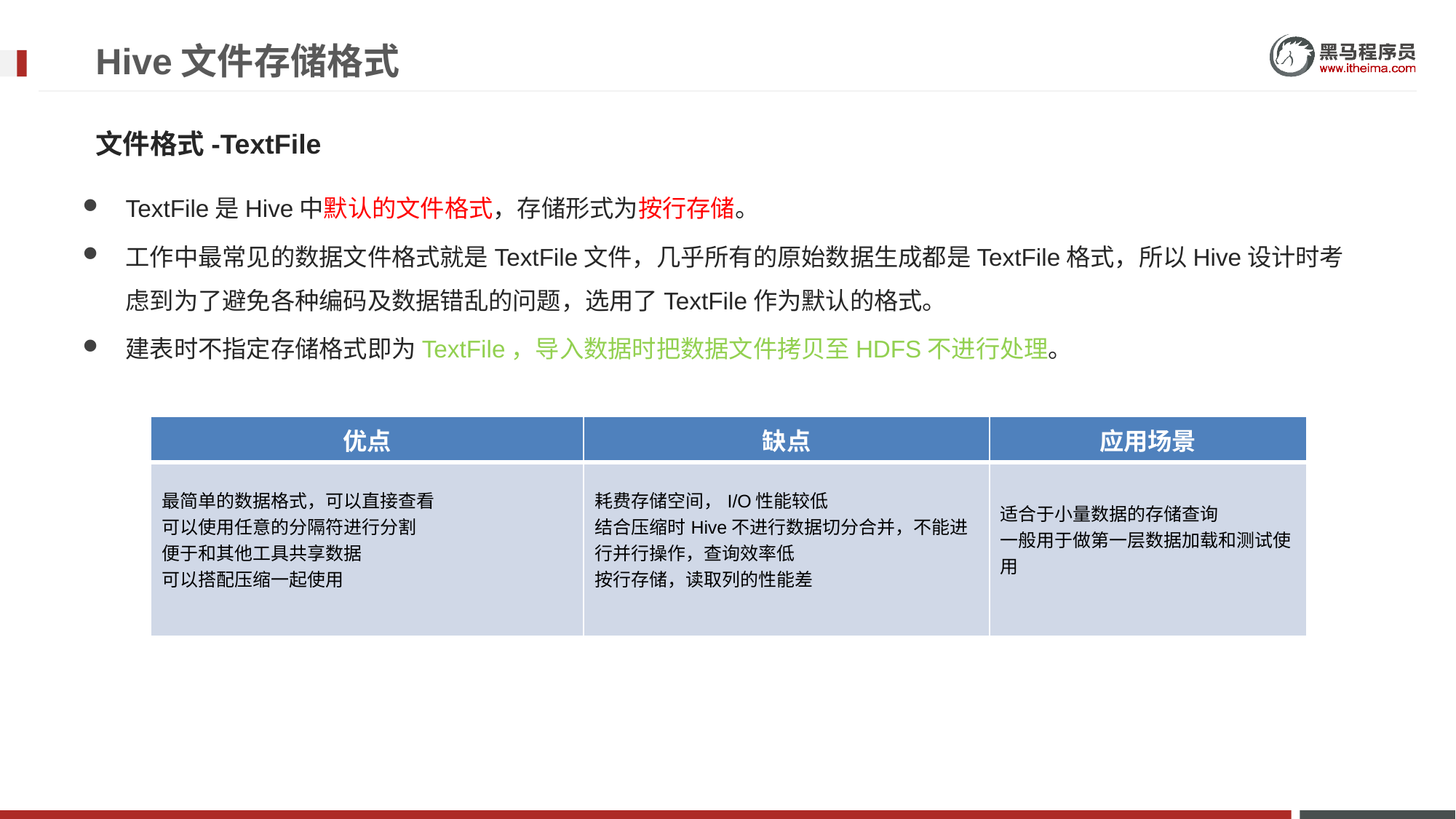

# Hive文件存储格式
文件格式-TextFile
TextFile是Hive中默认的文件格式，存储形式为按行存储。
工作中最常见的数据文件格式就是TextFile文件，几乎所有的原始数据生成都是TextFile格式，所以Hive设计时考虑到为了避免各种编码及数据错乱的问题，选用了TextFile作为默认的格式。
建表时不指定存储格式即为TextFile，导入数据时把数据文件拷贝至HDFS不进行处理。
| 优点 | 缺点 | 应用场景 |
| --- | --- | --- |
| 最简单的数据格式，可以直接查看 可以使用任意的分隔符进行分割 便于和其他工具共享数据 可以搭配压缩一起使用 | 耗费存储空间，I/O性能较低 结合压缩时Hive不进行数据切分合并，不能进行并行操作，查询效率低 按行存储，读取列的性能差 | 适合于小量数据的存储查询 一般用于做第一层数据加载和测试使用 |